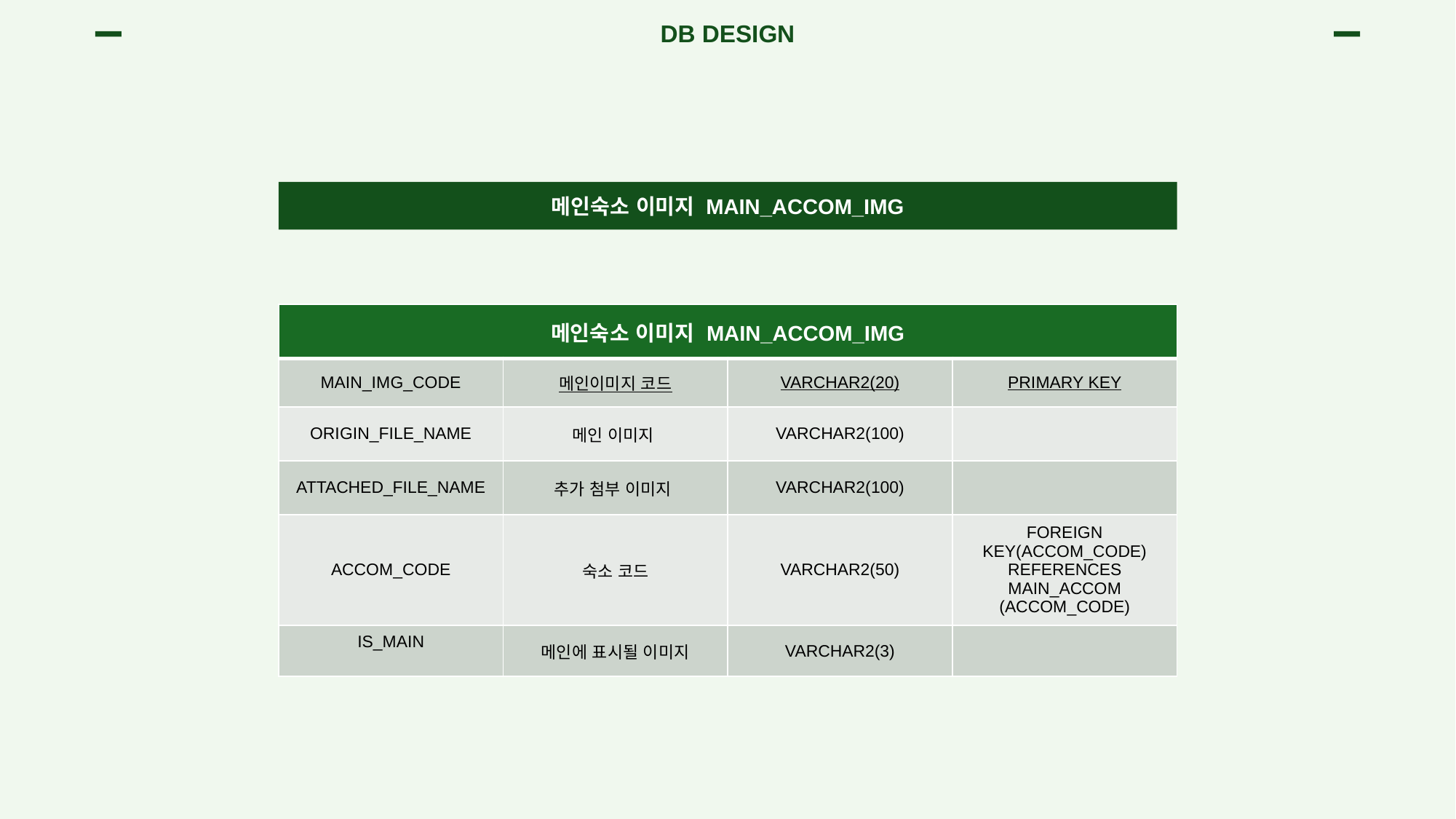

DB DESIGN

메인숙소 이미지 MAIN_ACCOM_IMG
| 메인숙소 이미지 MAIN\_ACCOM\_IMG |  |  |  |
| --- | --- | --- | --- |
| MAIN\_IMG\_CODE | 메인이미지 코드 | VARCHAR2(20) | PRIMARY KEY |
| ORIGIN\_FILE\_NAME | 메인 이미지 | VARCHAR2(100) |  |
| ATTACHED\_FILE\_NAME | 추가 첨부 이미지 | VARCHAR2(100) |  |
| ACCOM\_CODE | 숙소 코드 | VARCHAR2(50) | FOREIGN KEY(ACCOM\_CODE) REFERENCES MAIN\_ACCOM (ACCOM\_CODE) |
| IS\_MAIN | 메인에 표시될 이미지 | VARCHAR2(3) |  |